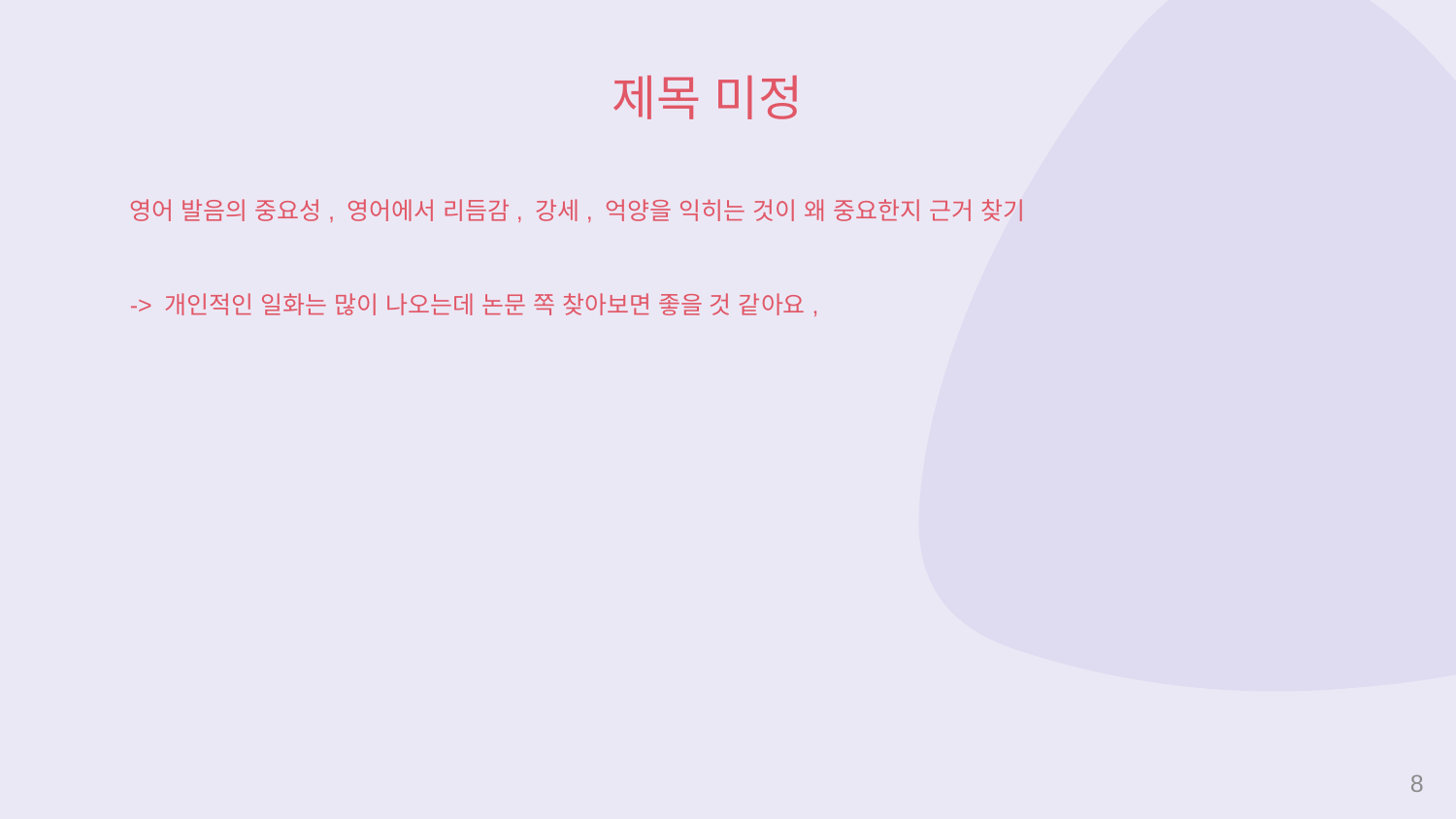

# 제목 미정
영어 발음의 중요성, 영어에서 리듬감, 강세, 억양을 익히는 것이 왜 중요한지 근거 찾기
-> 개인적인 일화는 많이 나오는데 논문 쪽 찾아보면 좋을 것 같아요,
8